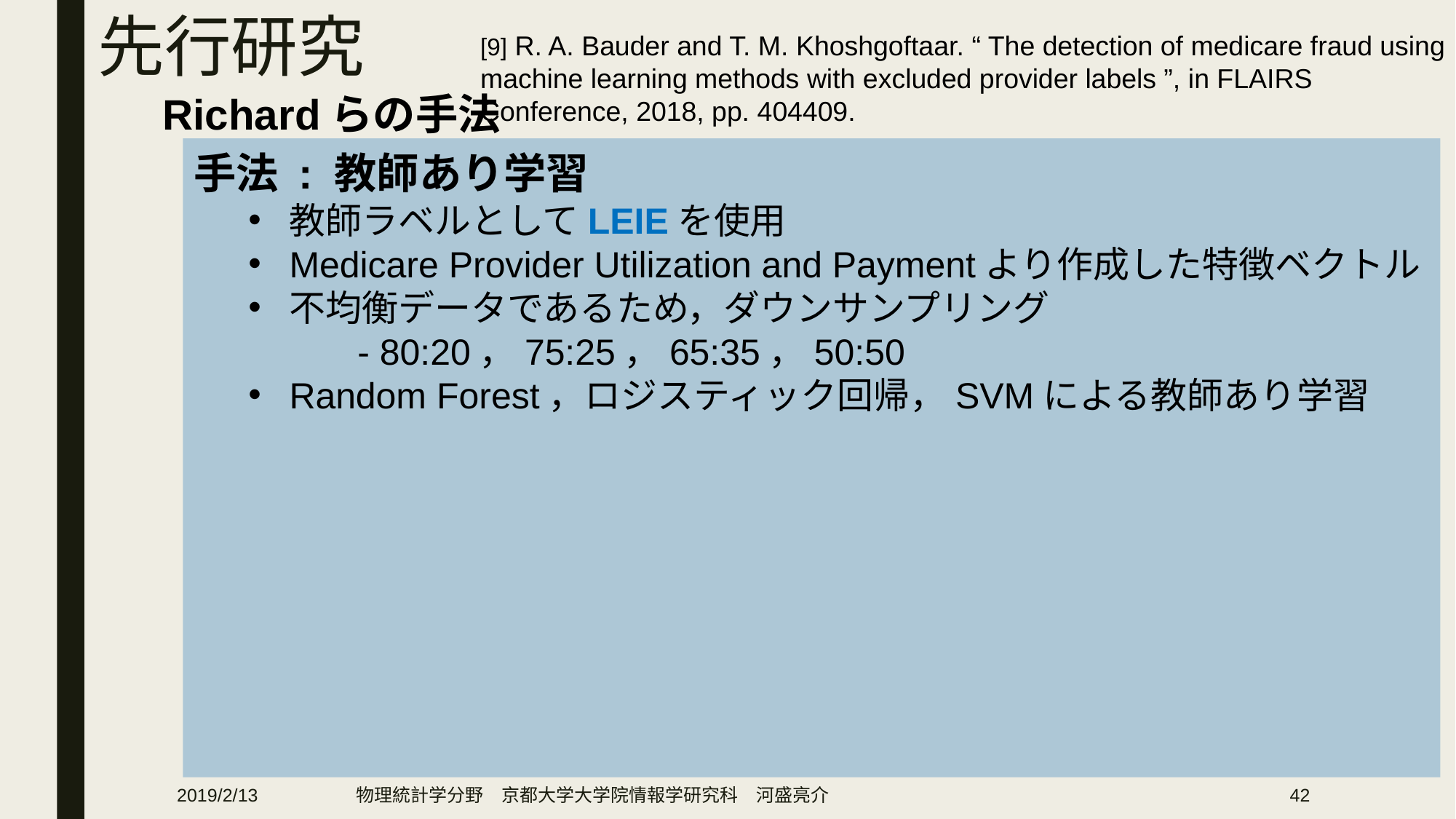

# 先行研究
[9] R. A. Bauder and T. M. Khoshgoftaar. “ The detection of medicare fraud using machine learning methods with excluded provider labels ”, in FLAIRS Conference, 2018, pp. 404409.
Richardらの手法

手法 : 教師あり学習
教師ラベルとしてLEIEを使用
Medicare Provider Utilization and Paymentより作成した特徴ベクトル
不均衡データであるため，ダウンサンプリング
	- 80:20，75:25，65:35，50:50
Random Forest，ロジスティック回帰，SVMによる教師あり学習

2019/2/13
物理統計学分野　京都大学大学院情報学研究科　河盛亮介
42